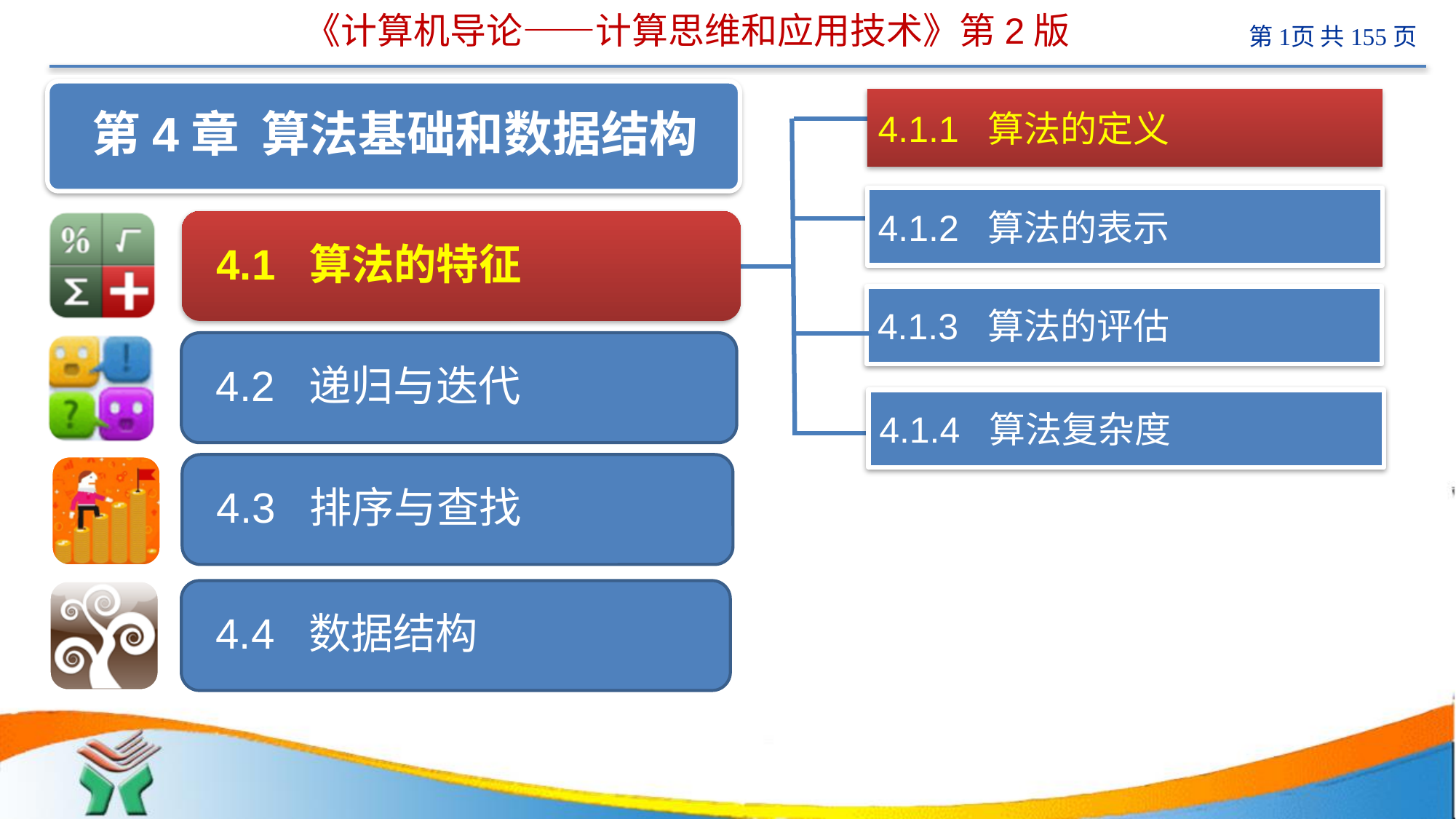

# 《计算机导论——计算思维和应用技术》第2版
               计算机
第4章  算法基础和数据结构
4.1  算法的特征
4.2  递归与迭代
4.3  排序与查找
4.4  数据结构
4.1.1  算法的定义
4.1.2  算法的表示
4.1.3  算法的评估
4.1.4  算法复杂度